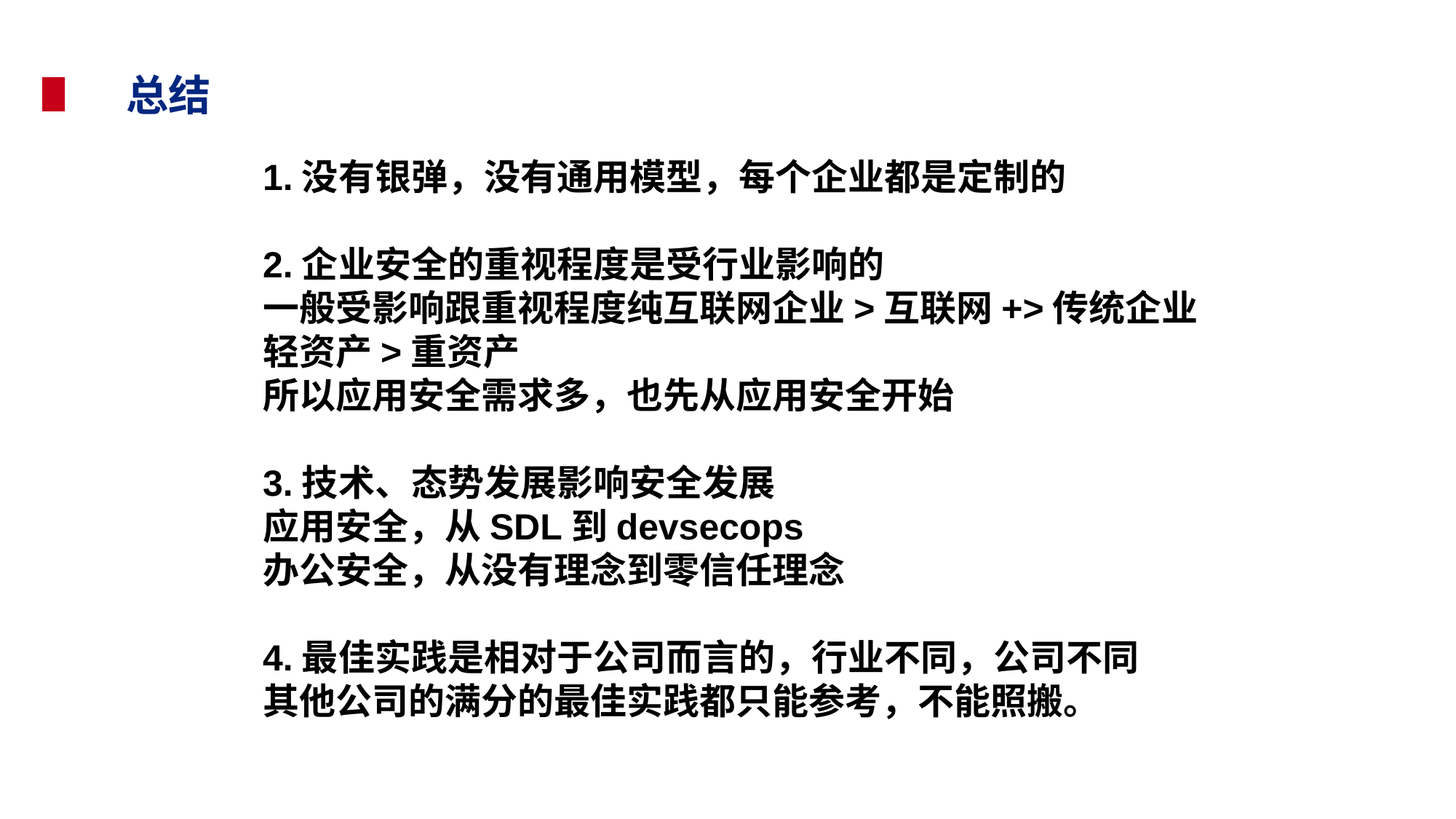

总结

1.没有银弹，没有通用模型，每个企业都是定制的

2.企业安全的重视程度是受行业影响的
一般受影响跟重视程度纯互联网企业>互联网+>传统企业
轻资产>重资产
所以应用安全需求多，也先从应用安全开始

3.技术、态势发展影响安全发展
应用安全，从SDL到devsecops
办公安全，从没有理念到零信任理念

4.最佳实践是相对于公司而言的，行业不同，公司不同
其他公司的满分的最佳实践都只能参考，不能照搬。